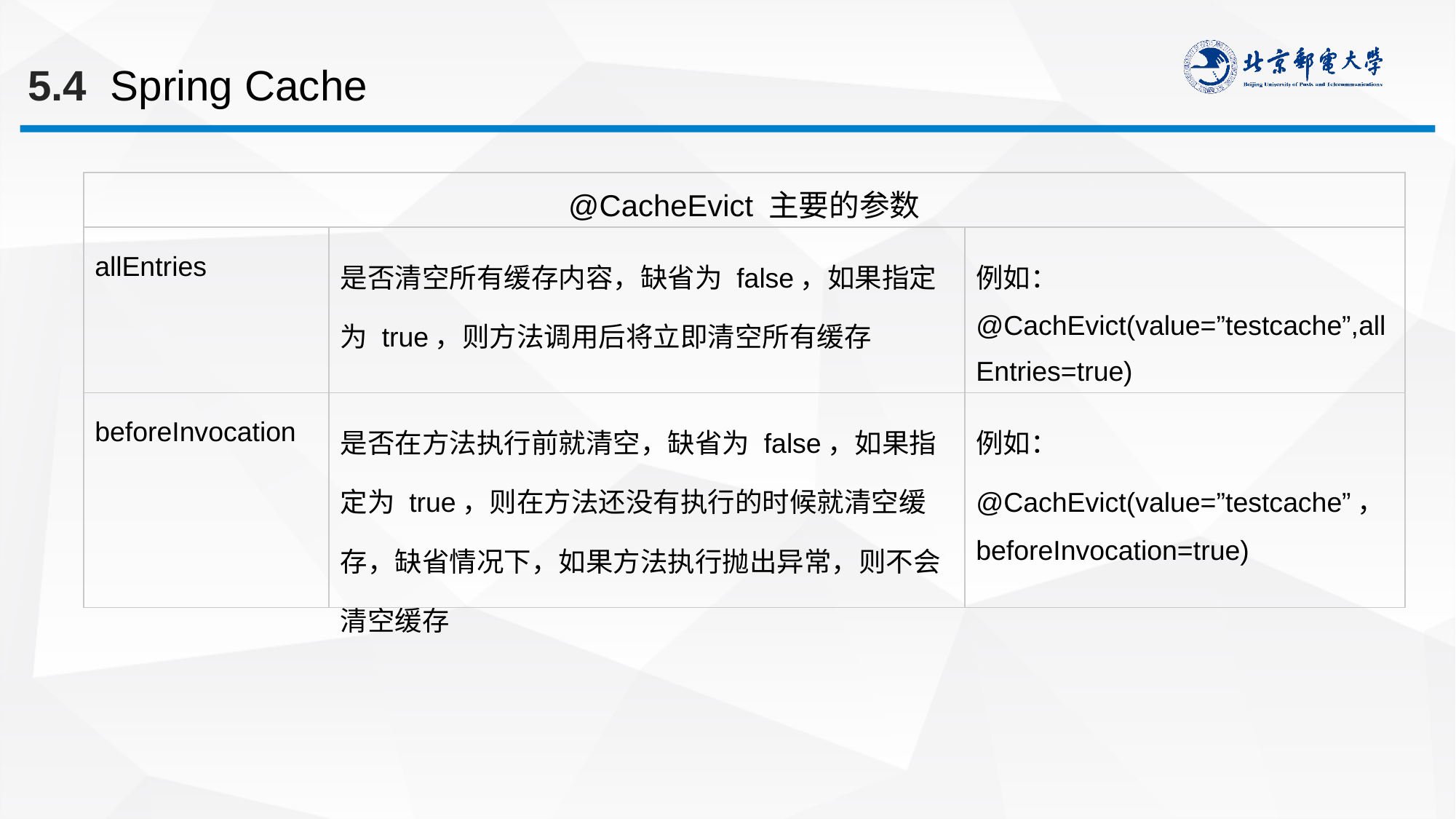

5.4  Spring Cache

| @CacheEvict 主要的参数 |  |  |
| --- | --- | --- |
| allEntries | 是否清空所有缓存内容，缺省为 false，如果指定为 true，则方法调用后将立即清空所有缓存 | 例如： @CachEvict(value=”testcache”,allEntries=true) |
| beforeInvocation | 是否在方法执行前就清空，缺省为 false，如果指定为 true，则在方法还没有执行的时候就清空缓存，缺省情况下，如果方法执行抛出异常，则不会清空缓存 | 例如： @CachEvict(value=”testcache”，beforeInvocation=true) |